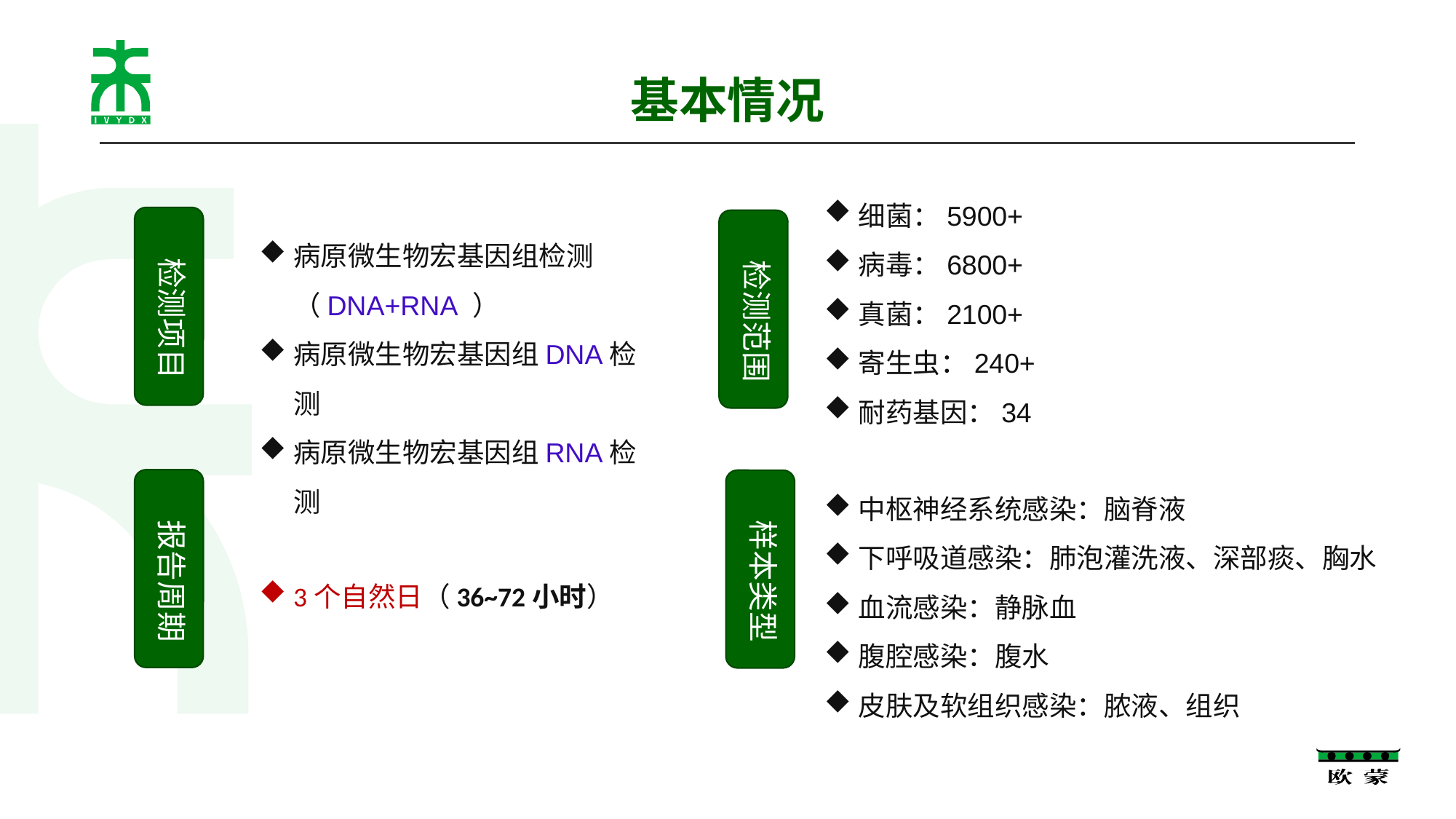

# 基本情况
细菌：5900+
病毒：6800+
真菌：2100+
寄生虫：240+
耐药基因：34
病原微生物宏基因组检测（DNA+RNA ）
病原微生物宏基因组DNA检测
病原微生物宏基因组RNA检测
检测项目
检测范围

中枢神经系统感染：脑脊液
下呼吸道感染：肺泡灌洗液、深部痰、胸水
血流感染：静脉血
腹腔感染：腹水
皮肤及软组织感染：脓液、组织
报告周期
样本类型

3个自然日（36~72小时）